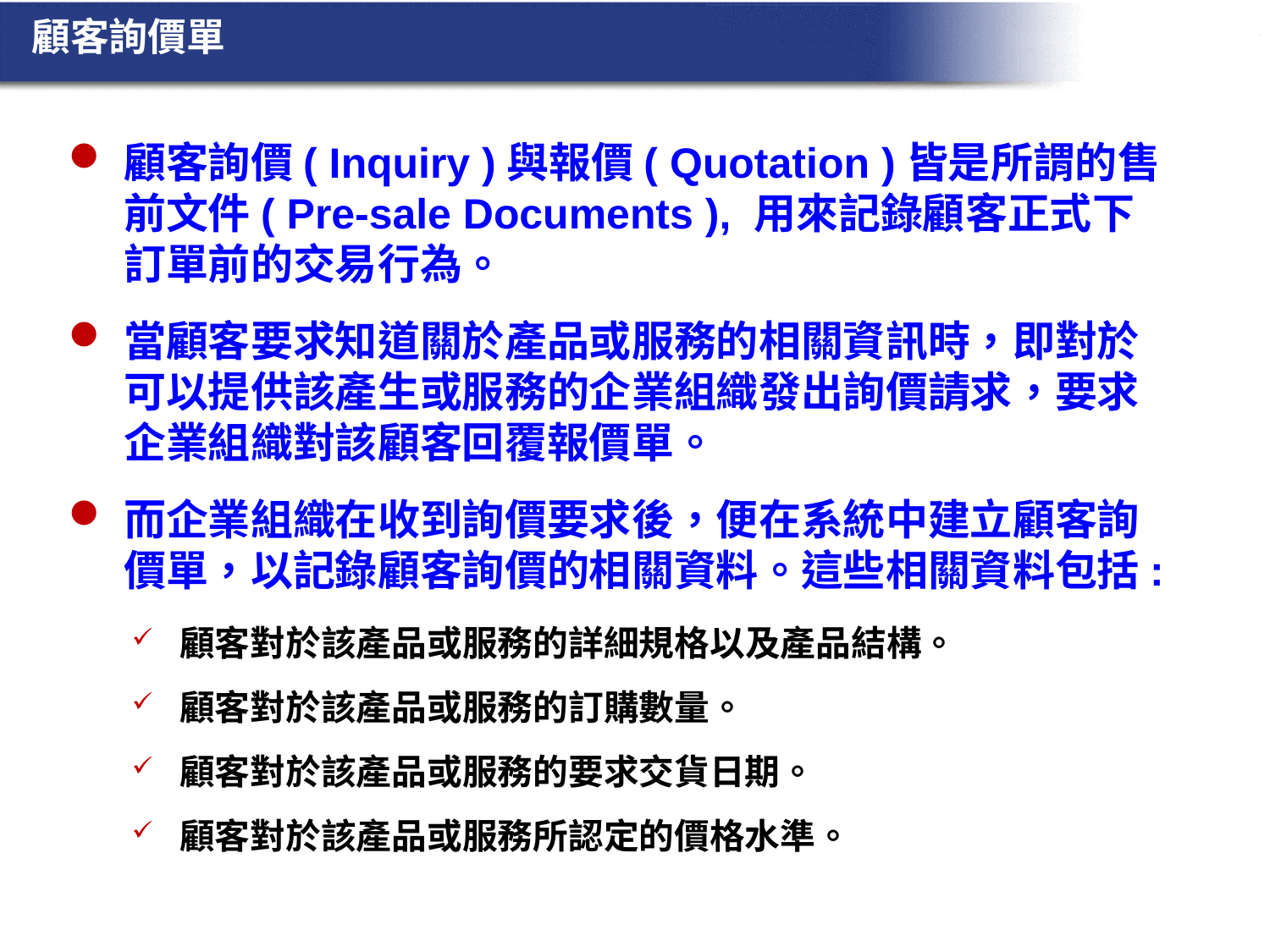

顧客詢價單
顧客詢價( Inquiry )與報價( Quotation )皆是所謂的售前文件( Pre-sale Documents ), 用來記錄顧客正式下訂單前的交易行為。
當顧客要求知道關於產品或服務的相關資訊時，即對於可以提供該產生或服務的企業組織發出詢價請求，要求企業組織對該顧客回覆報價單。
而企業組織在收到詢價要求後，便在系統中建立顧客詢價單，以記錄顧客詢價的相關資料。這些相關資料包括:
顧客對於該產品或服務的詳細規格以及產品結構。
顧客對於該產品或服務的訂購數量。
顧客對於該產品或服務的要求交貨日期。
顧客對於該產品或服務所認定的價格水準。